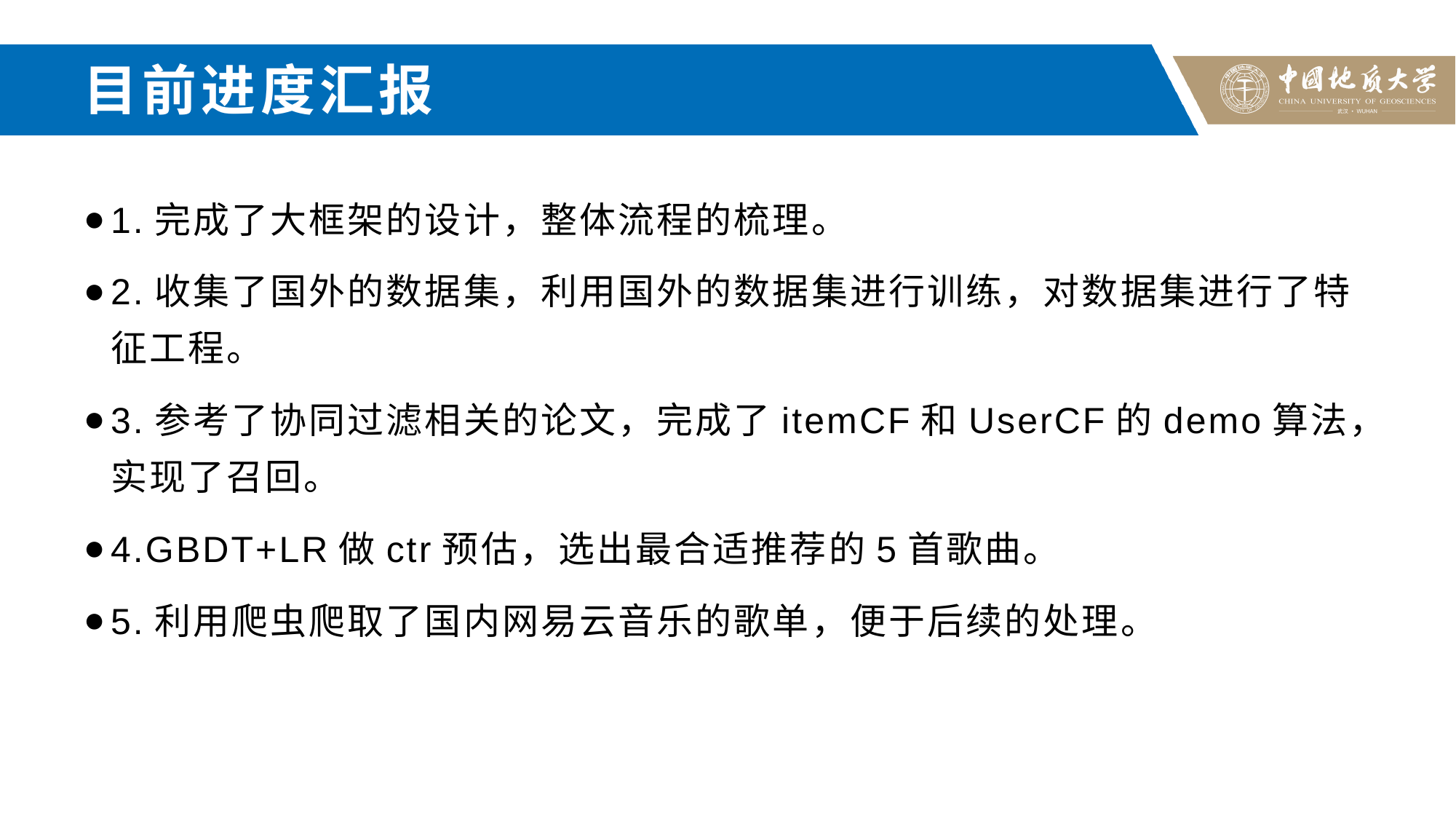

# 目前进度汇报
1.完成了大框架的设计，整体流程的梳理。
2.收集了国外的数据集，利用国外的数据集进行训练，对数据集进行了特征工程。
3.参考了协同过滤相关的论文，完成了itemCF和UserCF的demo算法，实现了召回。
4.GBDT+LR做ctr预估，选出最合适推荐的5首歌曲。
5.利用爬虫爬取了国内网易云音乐的歌单，便于后续的处理。

2